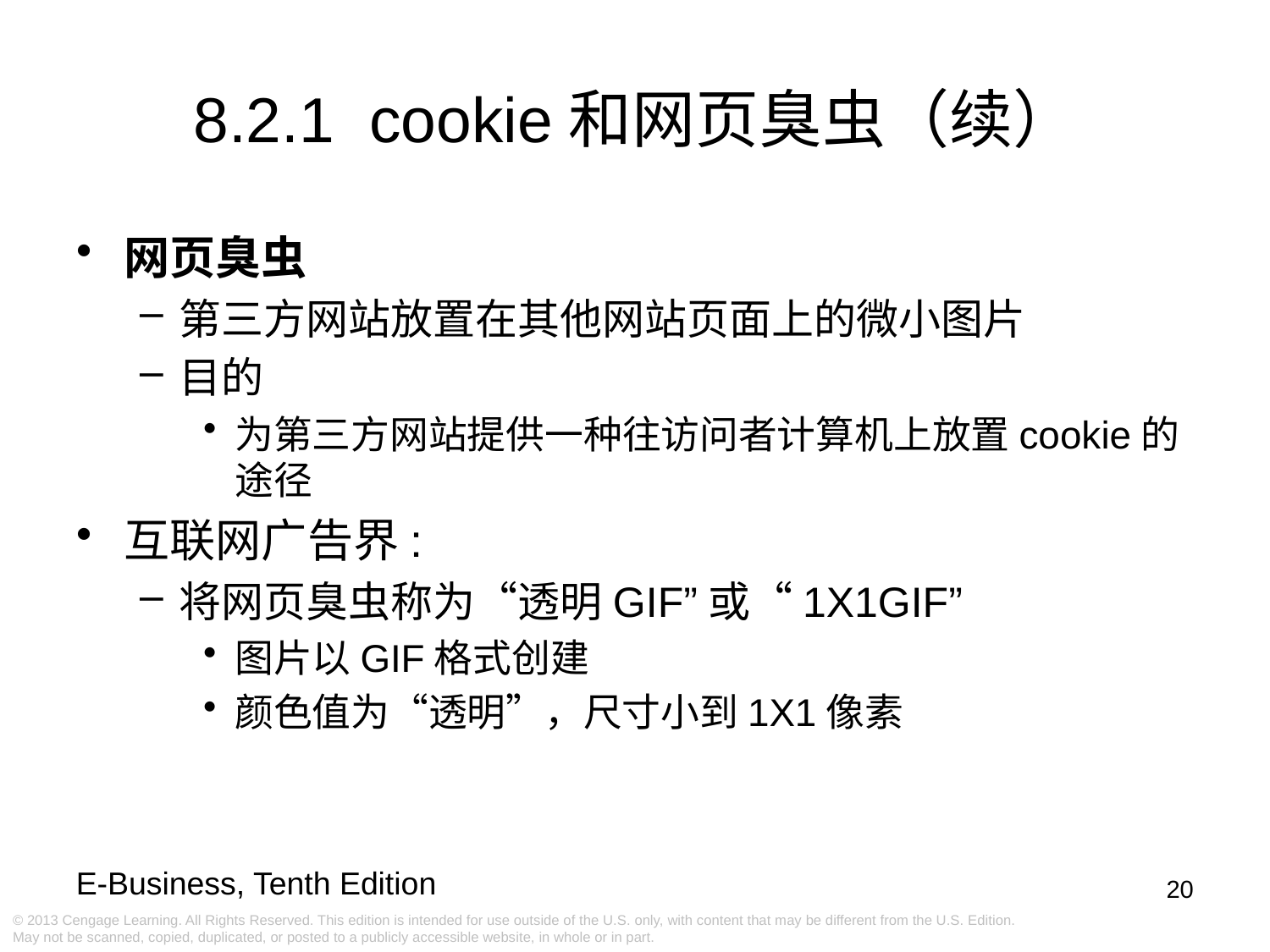

8.2.1  cookie和网页臭虫（续）
网页臭虫
第三方网站放置在其他网站页面上的微小图片
目的
为第三方网站提供一种往访问者计算机上放置cookie的途径
互联网广告界:
将网页臭虫称为“透明GIF”或“1X1GIF”
图片以GIF格式创建
颜色值为“透明”，尺寸小到1X1像素
20